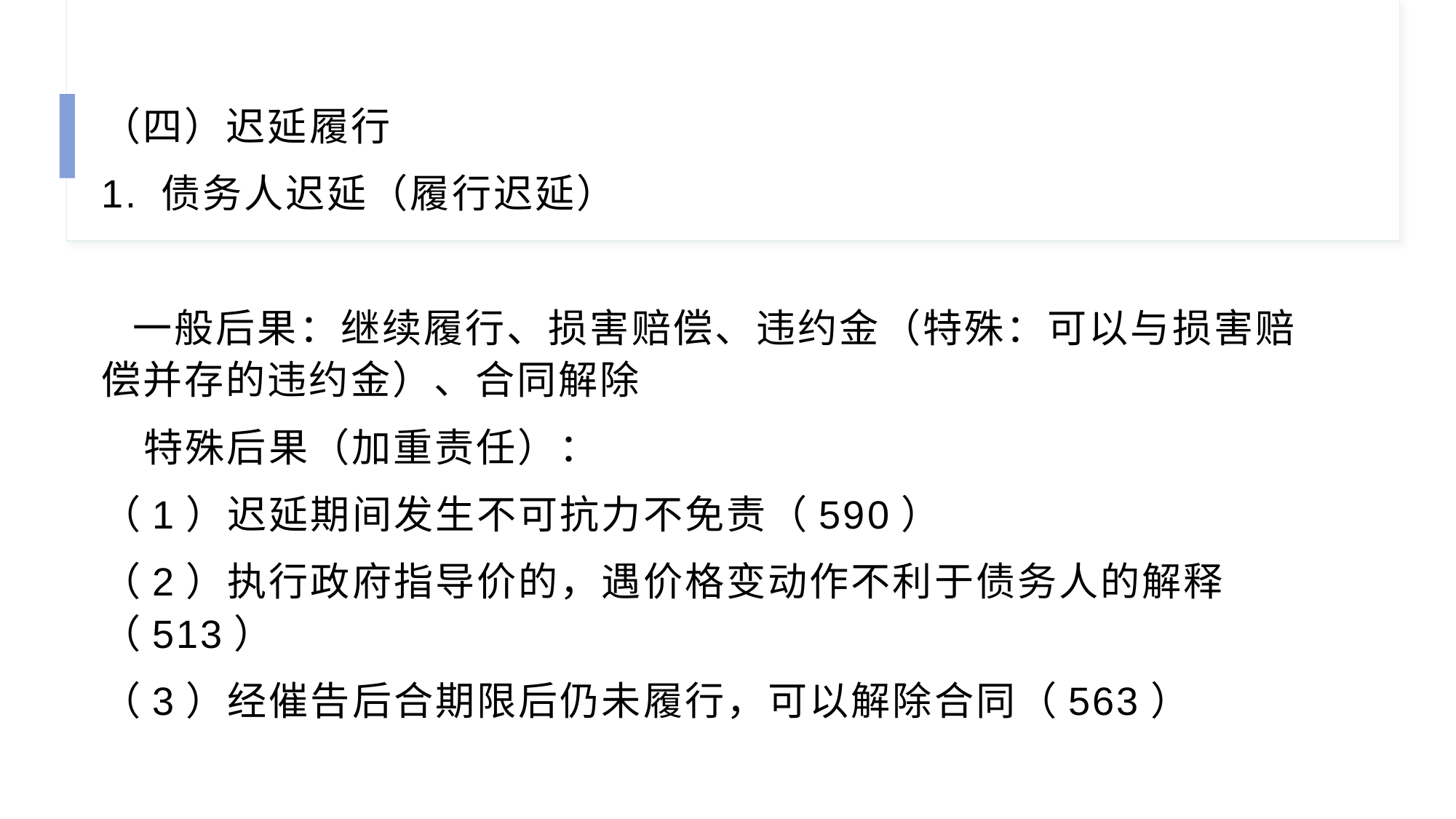

（四）迟延履行
1. 债务人迟延（履行迟延）

  一般后果：继续履行、损害赔偿、违约金（特殊：可以与损害赔 偿并存的违约金）、合同解除
   特殊后果（加重责任）：
（1）迟延期间发生不可抗力不免责（590）
（2）执行政府指导价的，遇价格变动作不利于债务人的解释（513）
（3）经催告后合期限后仍未履行，可以解除合同（563）